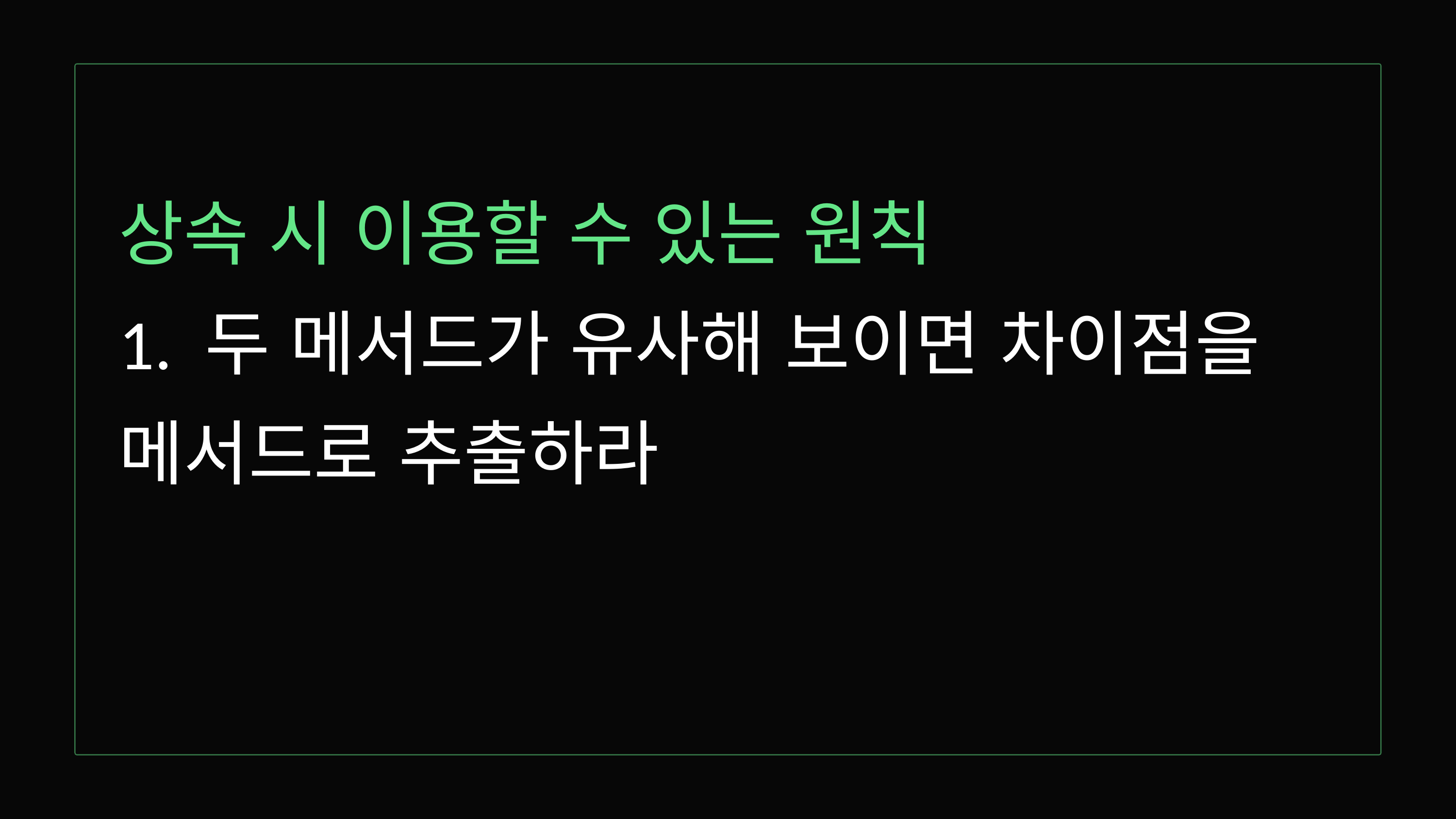

상속 시 이용할 수 있는 원칙
1. 두 메서드가 유사해 보이면 차이점을 메서드로 추출하라